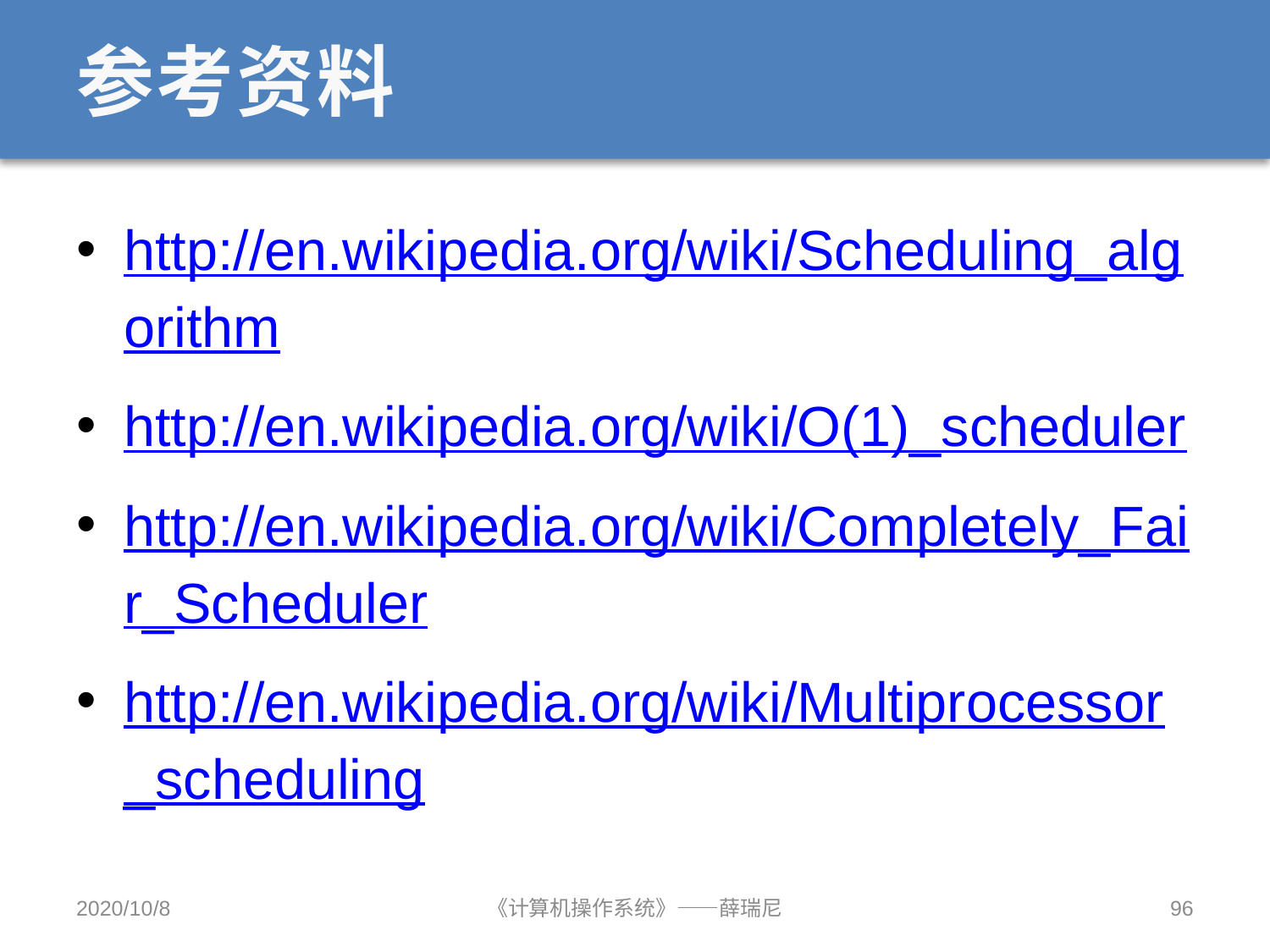

# 参考资料
http://en.wikipedia.org/wiki/Scheduling_algorithm
http://en.wikipedia.org/wiki/O(1)_scheduler
http://en.wikipedia.org/wiki/Completely_Fair_Scheduler
http://en.wikipedia.org/wiki/Multiprocessor_scheduling

2020/10/8
《计算机操作系统》——薛瑞尼
96